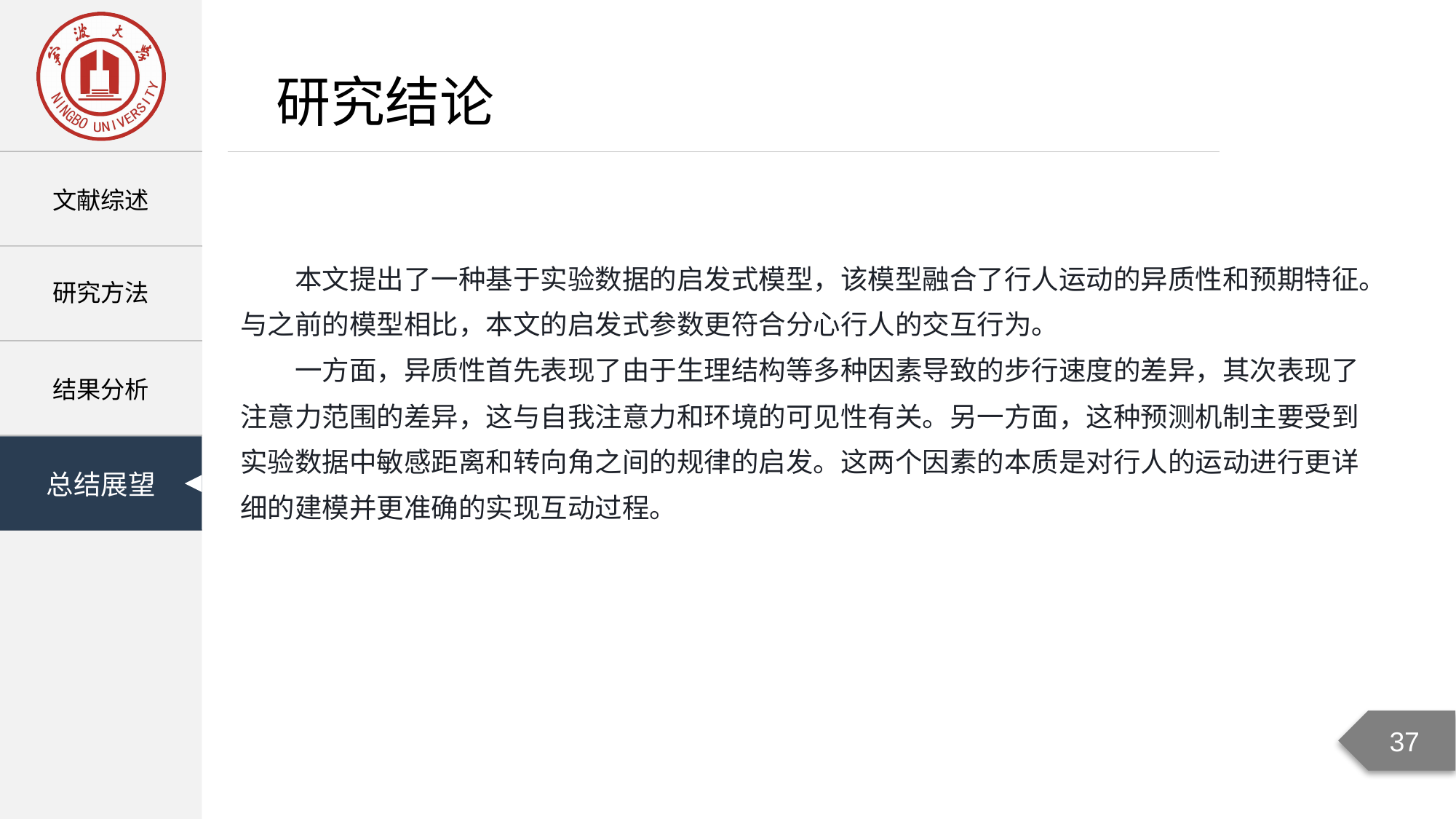

研究结论
本文提出了一种基于实验数据的启发式模型，该模型融合了行人运动的异质性和预期特征。与之前的模型相比，本文的启发式参数更符合分心行人的交互行为。
一方面，异质性首先表现了由于生理结构等多种因素导致的步行速度的差异，其次表现了注意力范围的差异，这与自我注意力和环境的可见性有关。另一方面，这种预测机制主要受到实验数据中敏感距离和转向角之间的规律的启发。这两个因素的本质是对行人的运动进行更详细的建模并更准确的实现互动过程。